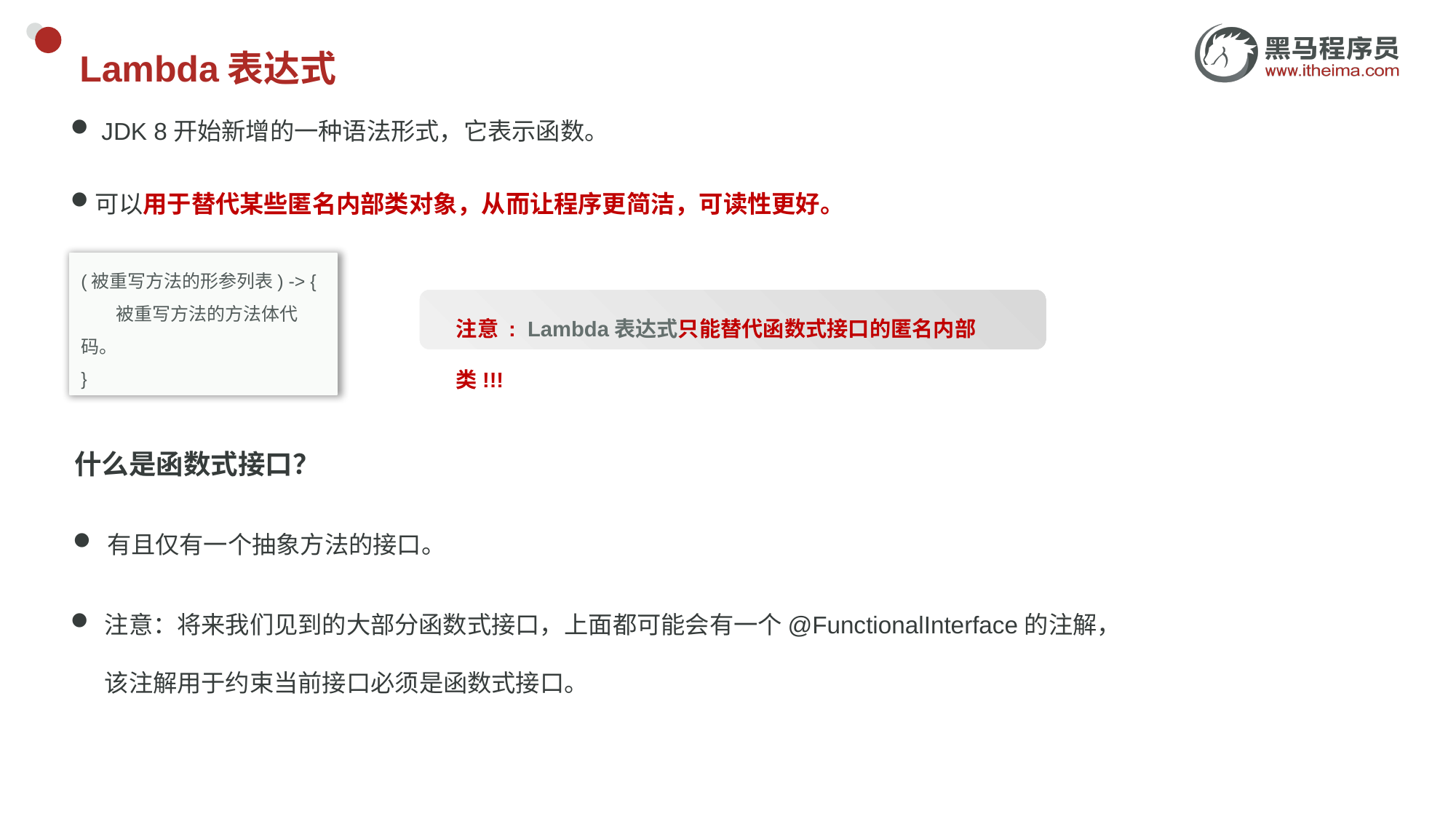

# Lambda表达式

 JDK 8开始新增的一种语法形式，它表示函数。
可以用于替代某些匿名内部类对象，从而让程序更简洁，可读性更好。
(被重写方法的形参列表) -> {
      被重写方法的方法体代码。
}
注意 :  Lambda表达式只能替代函数式接口的匿名内部类!!!

什么是函数式接口？
有且仅有一个抽象方法的接口。
注意：将来我们见到的大部分函数式接口，上面都可能会有一个@FunctionalInterface的注解，该注解用于约束当前接口必须是函数式接口。